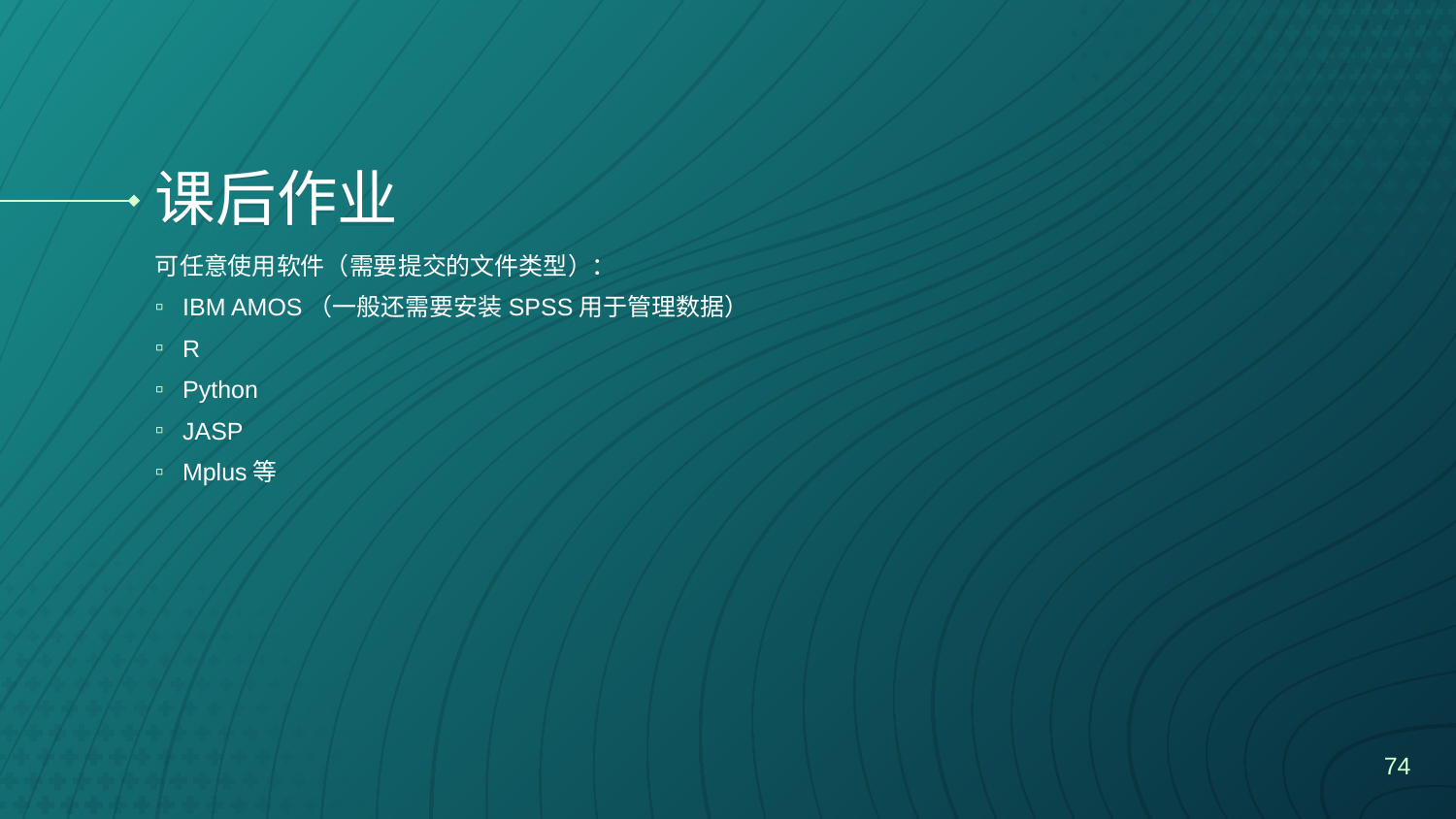

# 课后作业
可任意使用软件（需要提交的文件类型）：
IBM AMOS（一般还需要安装SPSS用于管理数据）
R
Python
JASP
Mplus等
74